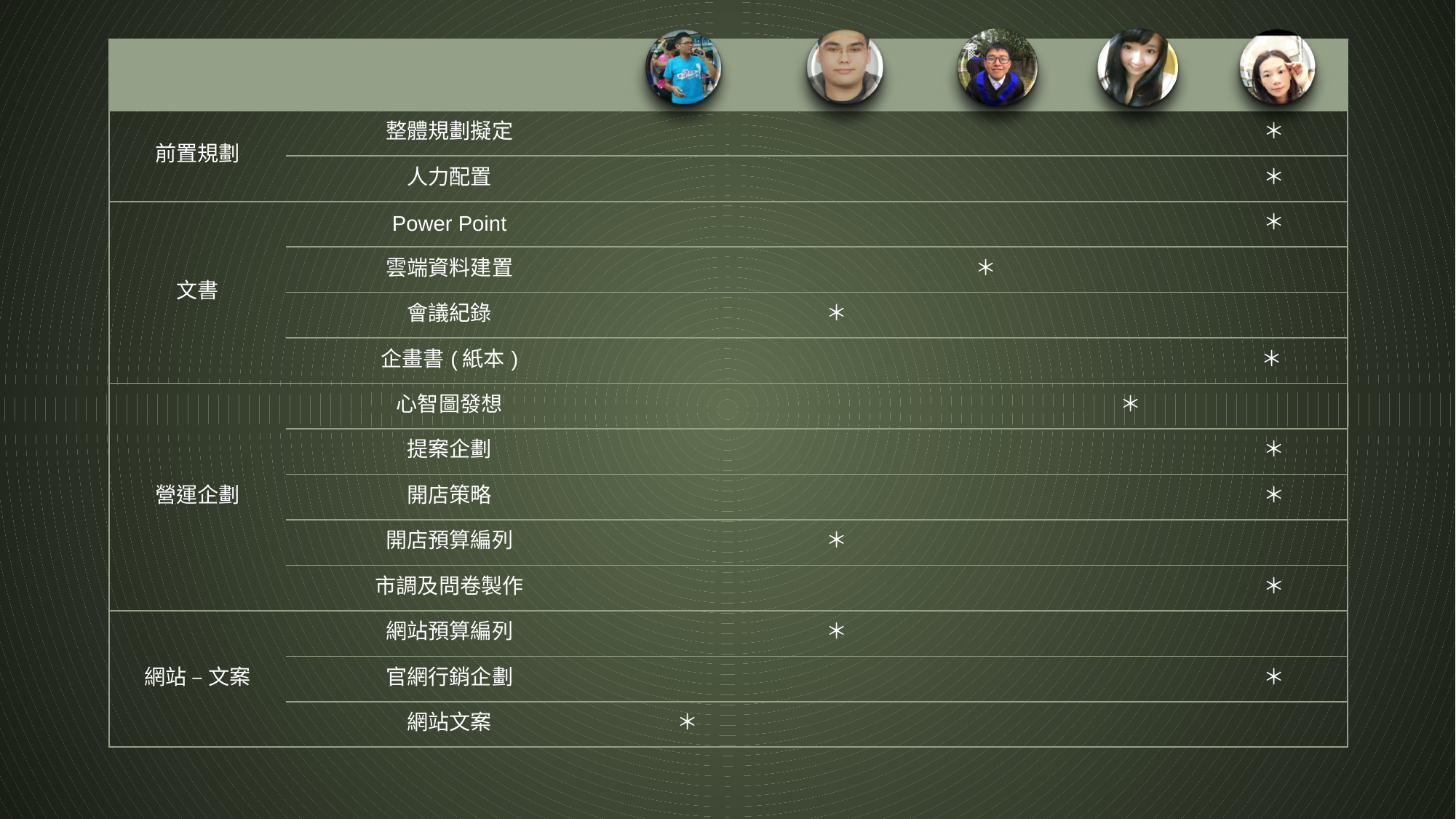

|  |  |  |  |  |  |  |
| --- | --- | --- | --- | --- | --- | --- |
| 前置規劃 | 整體規劃擬定 |  |  |  |  | ＊ |
|  | 人力配置 |  |  |  |  | ＊ |
| 文書 | Power Point |  |  |  |  | ＊ |
|  | 雲端資料建置 |  |  | ＊ |  |  |
|  | 會議紀錄 |  | ＊ |  |  |  |
|  | 企畫書(紙本) |  |  |  |  | ＊ |
| 營運企劃 | 心智圖發想 |  |  |  | ＊ |  |
|  | 提案企劃 |  |  |  |  | ＊ |
|  | 開店策略 |  |  |  |  | ＊ |
|  | 開店預算編列 |  | ＊ |  |  |  |
|  | 市調及問卷製作 |  |  |  |  | ＊ |
| 網站 – 文案 | 網站預算編列 |  | ＊ |  |  |  |
|  | 官網行銷企劃 |  |  |  |  | ＊ |
|  | 網站文案 | ＊ |  |  |  |  |